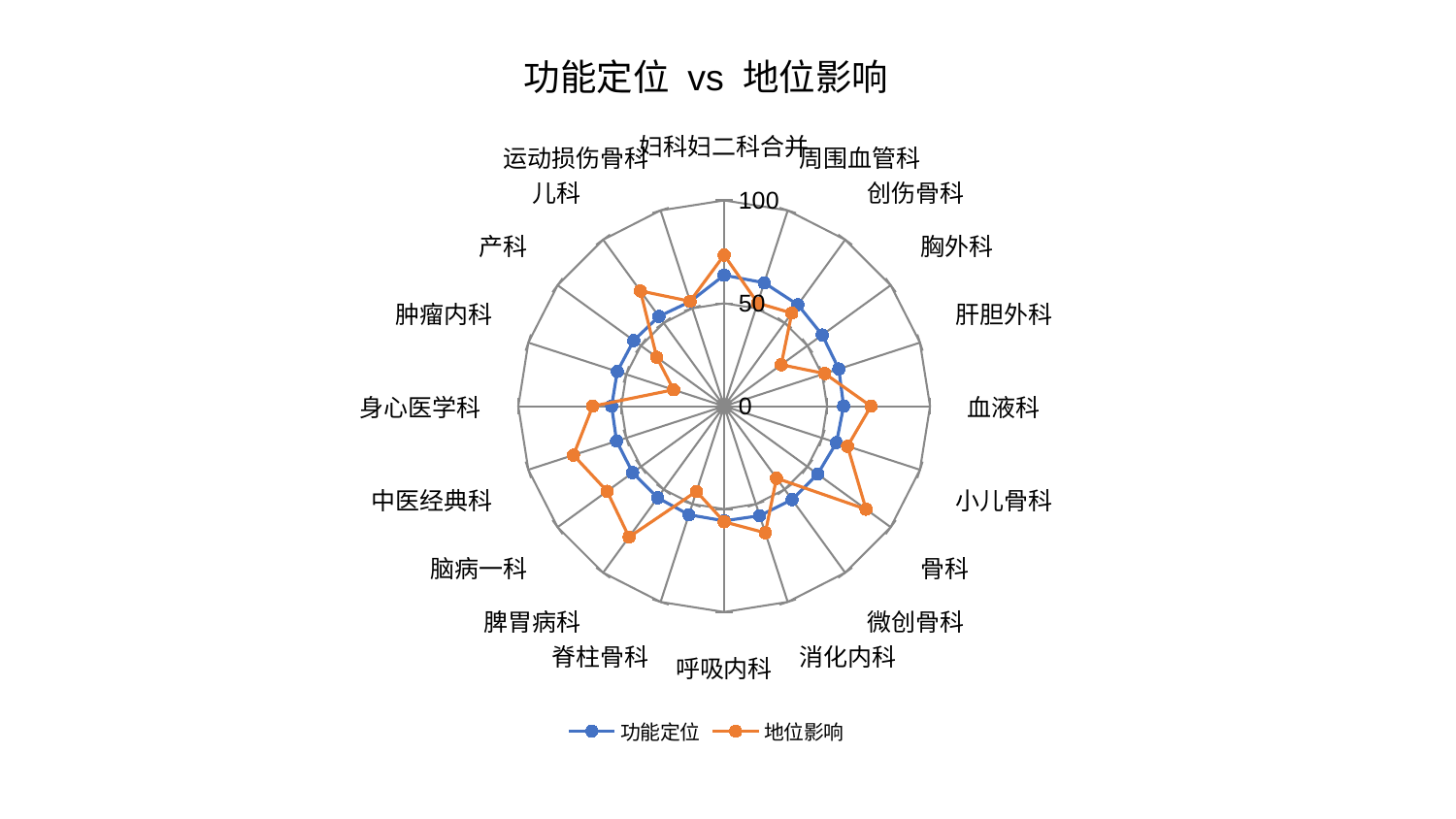

### Chart: 功能定位 vs 地位影响

| Category | 功能定位 | 地位影响 |
|---|---|---|
| 妇科妇二科合并 | 63.66519251150641 | 73.42426523826703 |
| 周围血管科 | 63.02690968870497 | 52.70996473177117 |
| 创伤骨科 | 60.93393306059356 | 55.9137742610636 |
| 胸外科 | 58.89072309784093 | 34.2535510171198 |
| 肝胆外科 | 58.554328499907136 | 51.37471785113885 |
| 血液科 | 58.02214617970277 | 71.29933192159238 |
| 小儿骨科 | 57.35150906184948 | 63.0212032391669 |
| 骨科 | 56.132863512767585 | 85.19807566870371 |
| 微创骨科 | 56.12166607300994 | 43.27709084960526 |
| 消化内科 | 55.94417701814053 | 64.71201575794782 |
| 呼吸内科 | 55.713729532552996 | 56.19080262949504 |
| 脊柱骨科 | 55.46913326562765 | 43.52435581289816 |
| 脾胃病科 | 54.99415650172004 | 78.60125541657554 |
| 脑病一科 | 54.94686807867297 | 70.32370265900357 |
| 中医经典科 | 54.945453124747516 | 76.96095706287208 |
| 身心医学科 | 54.65929802625682 | 63.857973378388124 |
| 肿瘤内科 | 54.61066572636064 | 25.8225996268262 |
| 产科 | 54.31003179723445 | 40.49324703209999 |
| 儿科 | 53.940341874089206 | 69.23317618695744 |
| 运动损伤骨科 | 53.43694655899018 | 53.60705213736989 |
42